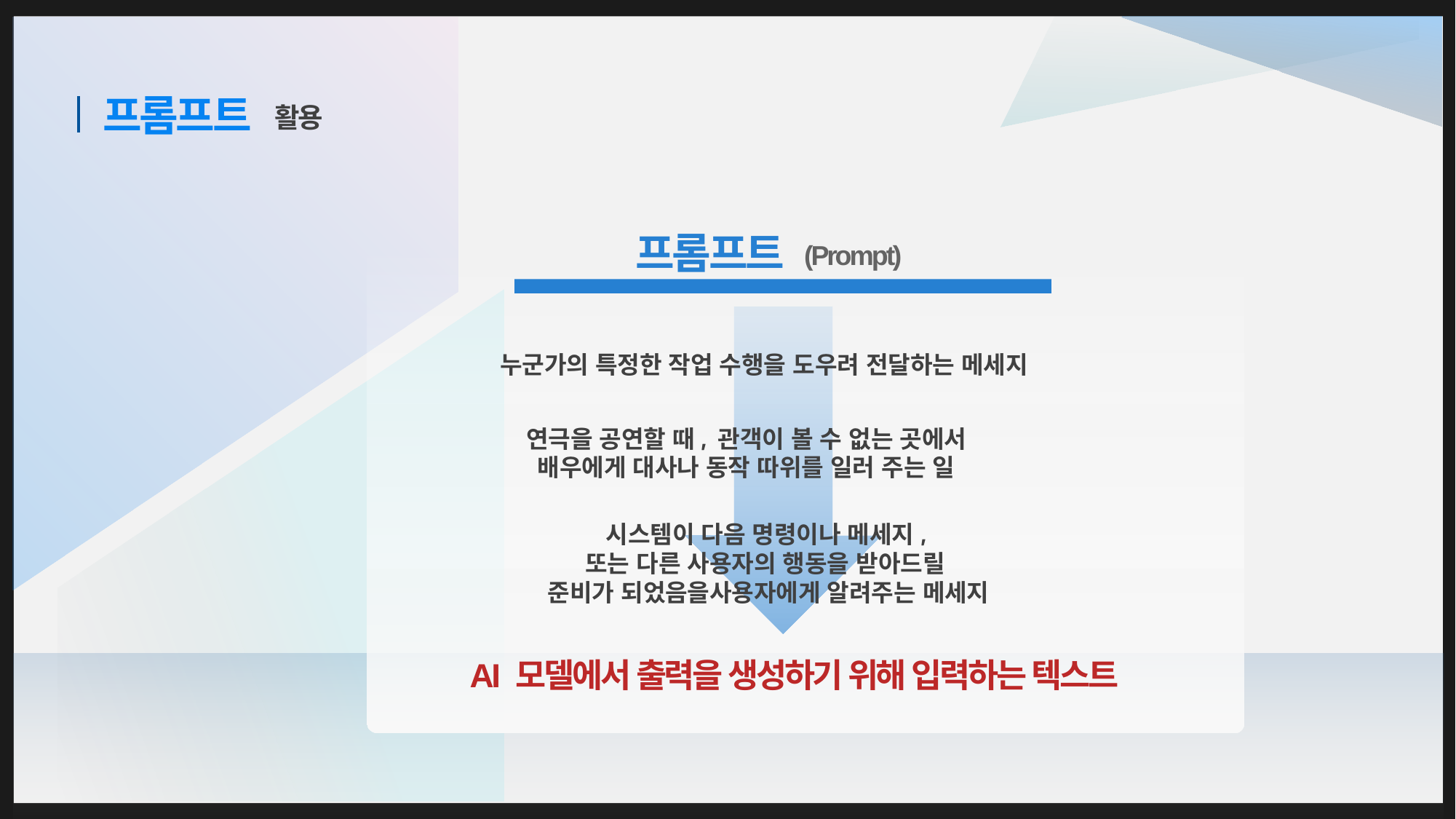

프롬프트
활용
(Prompt)
프롬프트

누군가의 특정한 작업 수행을 도우려 전달하는 메세지
연극을 공연할 때, 관객이 볼 수 없는 곳에서
배우에게 대사나 동작 따위를 일러 주는 일
시스템이 다음 명령이나 메세지,
또는 다른 사용자의 행동을 받아드릴
준비가 되었음을사용자에게 알려주는 메세지
AI 모델에서 출력을 생성하기 위해 입력하는 텍스트